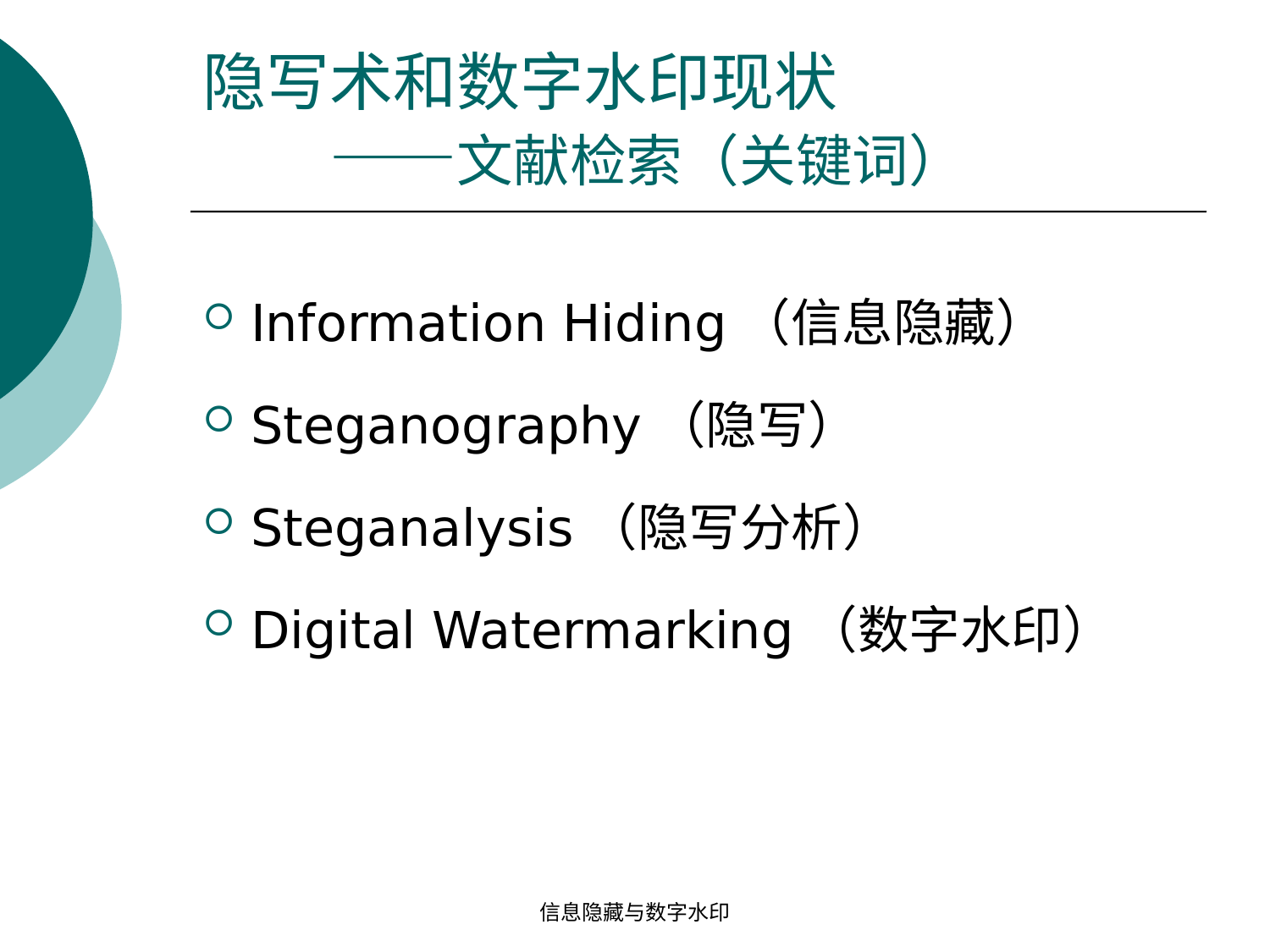

# 隐写术和数字水印现状 ——文献检索（关键词）
Information Hiding（信息隐藏）
Steganography（隐写）
Steganalysis（隐写分析）
Digital Watermarking（数字水印）

信息隐藏与数字水印
63